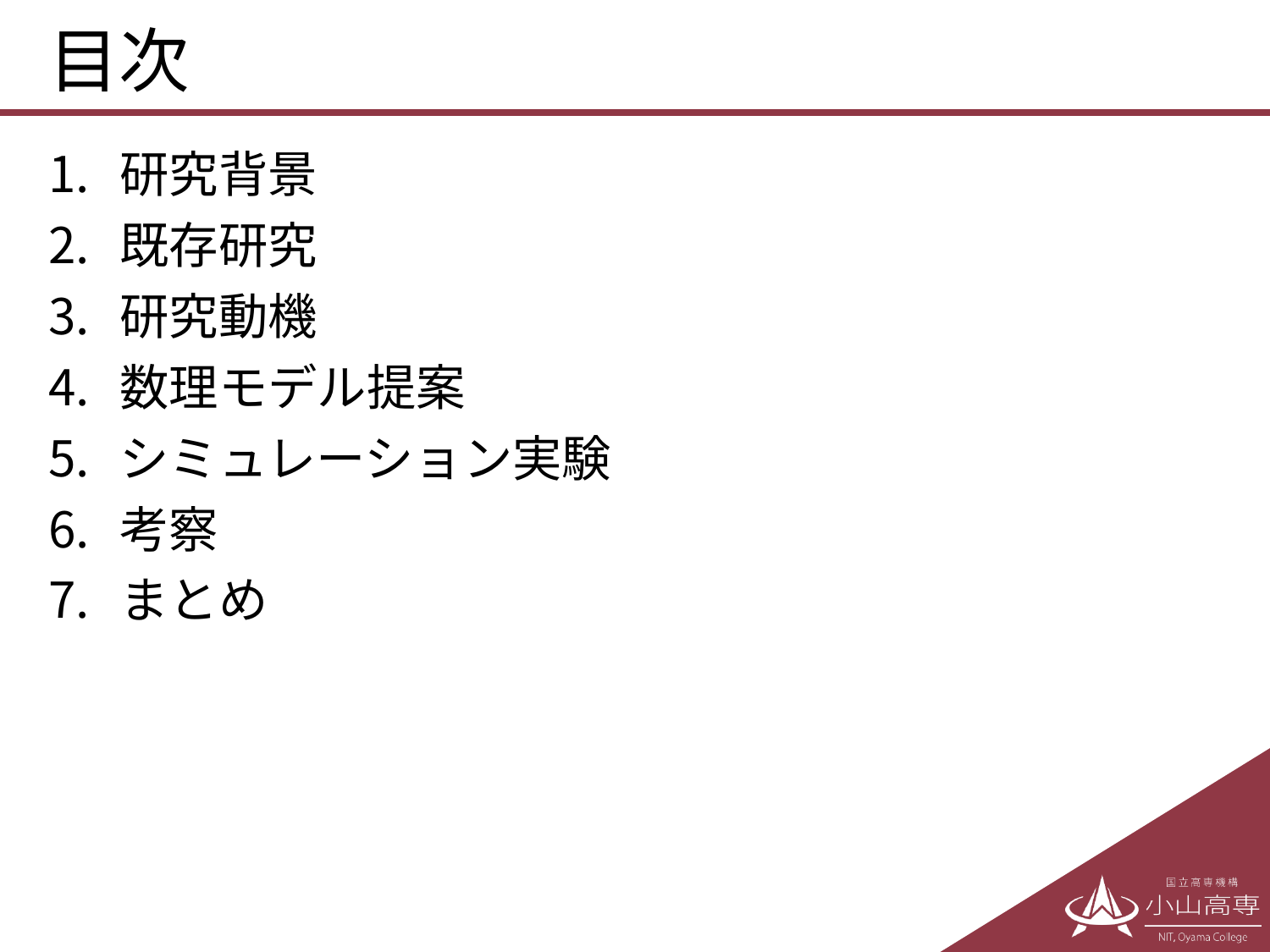

# 目次
研究背景
既存研究
研究動機
数理モデル提案
シミュレーション実験
考察
まとめ